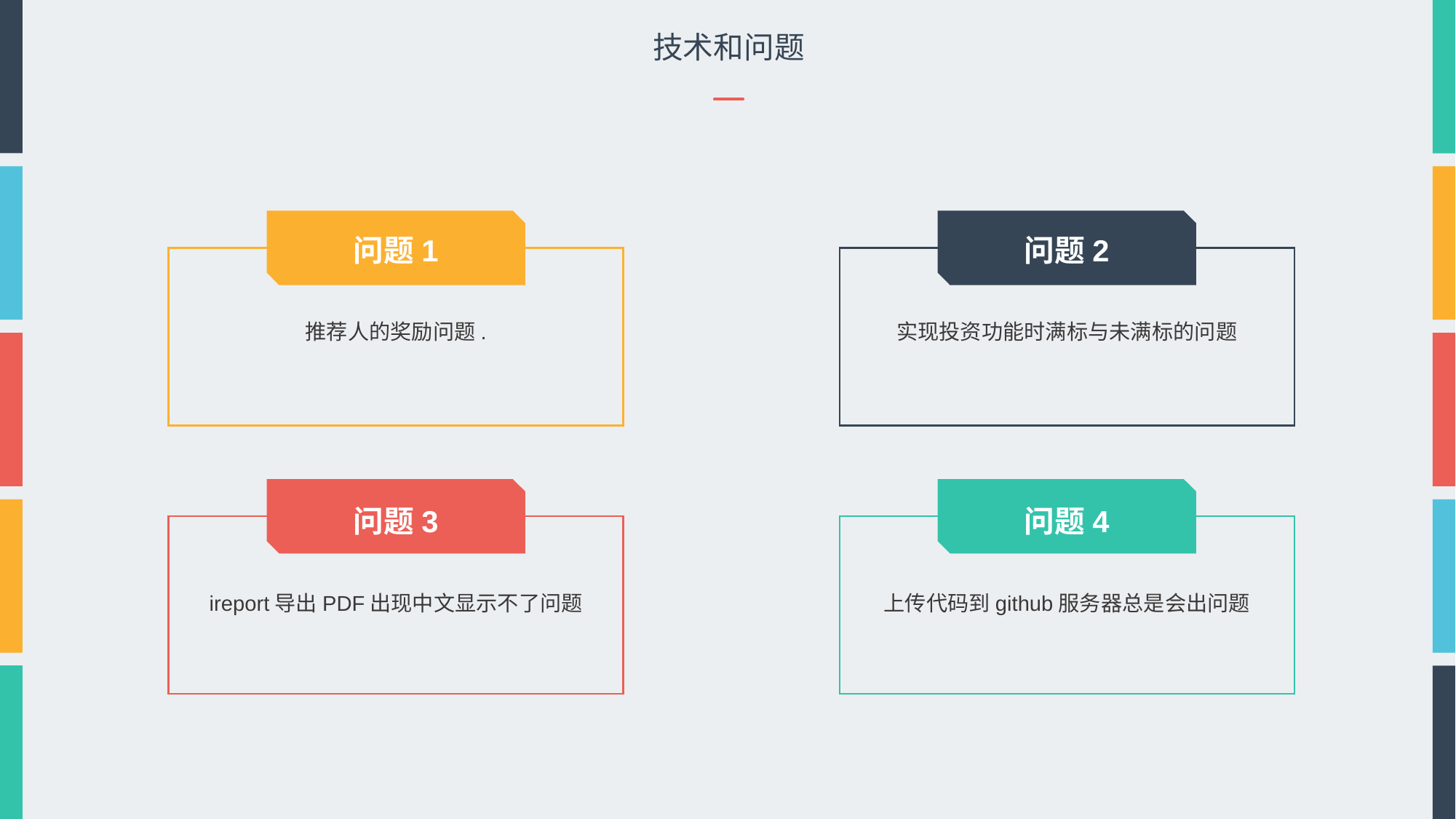

技术和问题

问题1

推荐人的奖励问题.

问题2

实现投资功能时满标与未满标的问题

问题3

ireport导出PDF出现中文显示不了问题

问题4

上传代码到github服务器总是会出问题